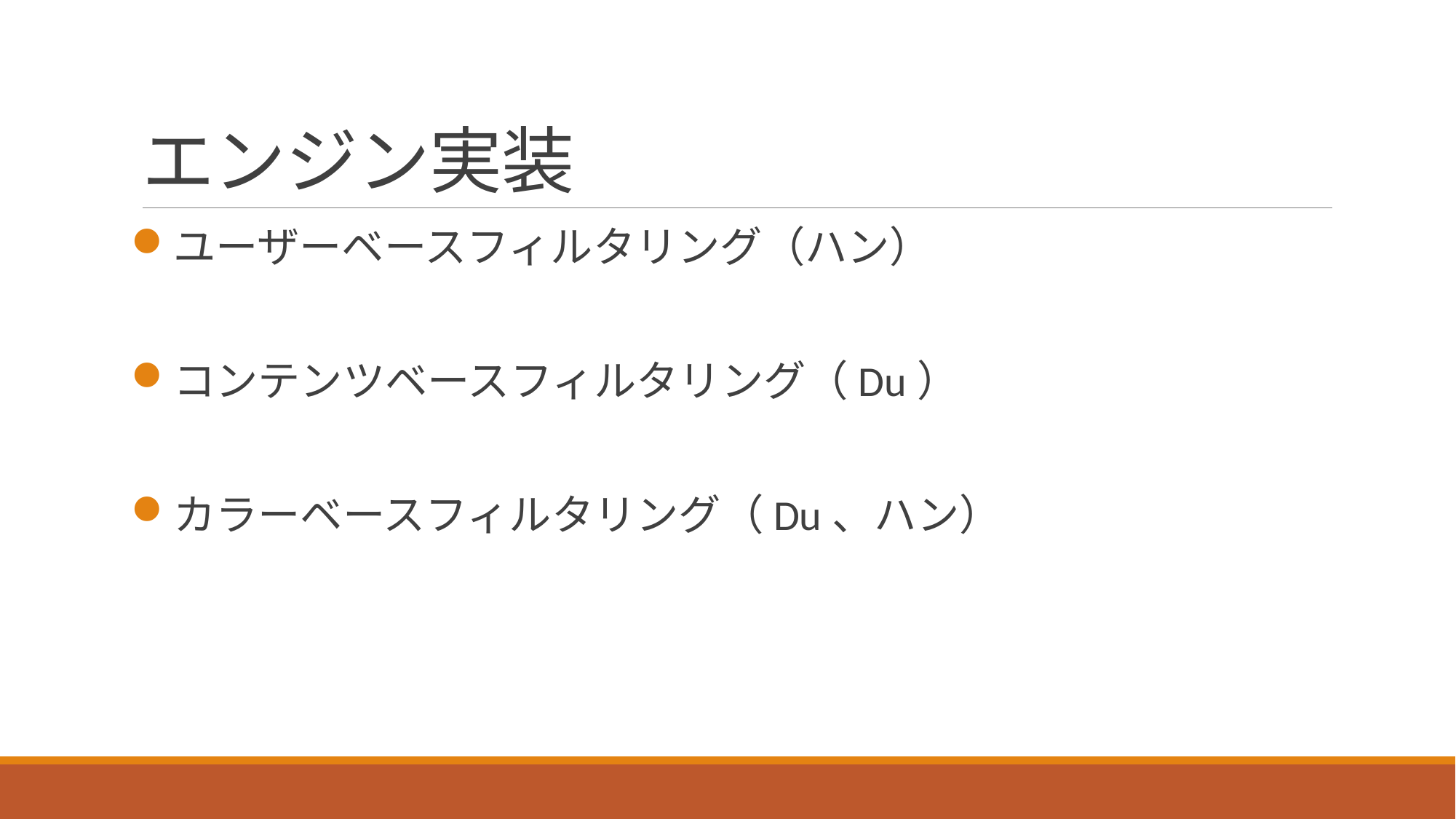

# エンジン実装
ユーザーベースフィルタリング（ハン）

コンテンツベースフィルタリング（Du）

カラーベースフィルタリング（Du、ハン）